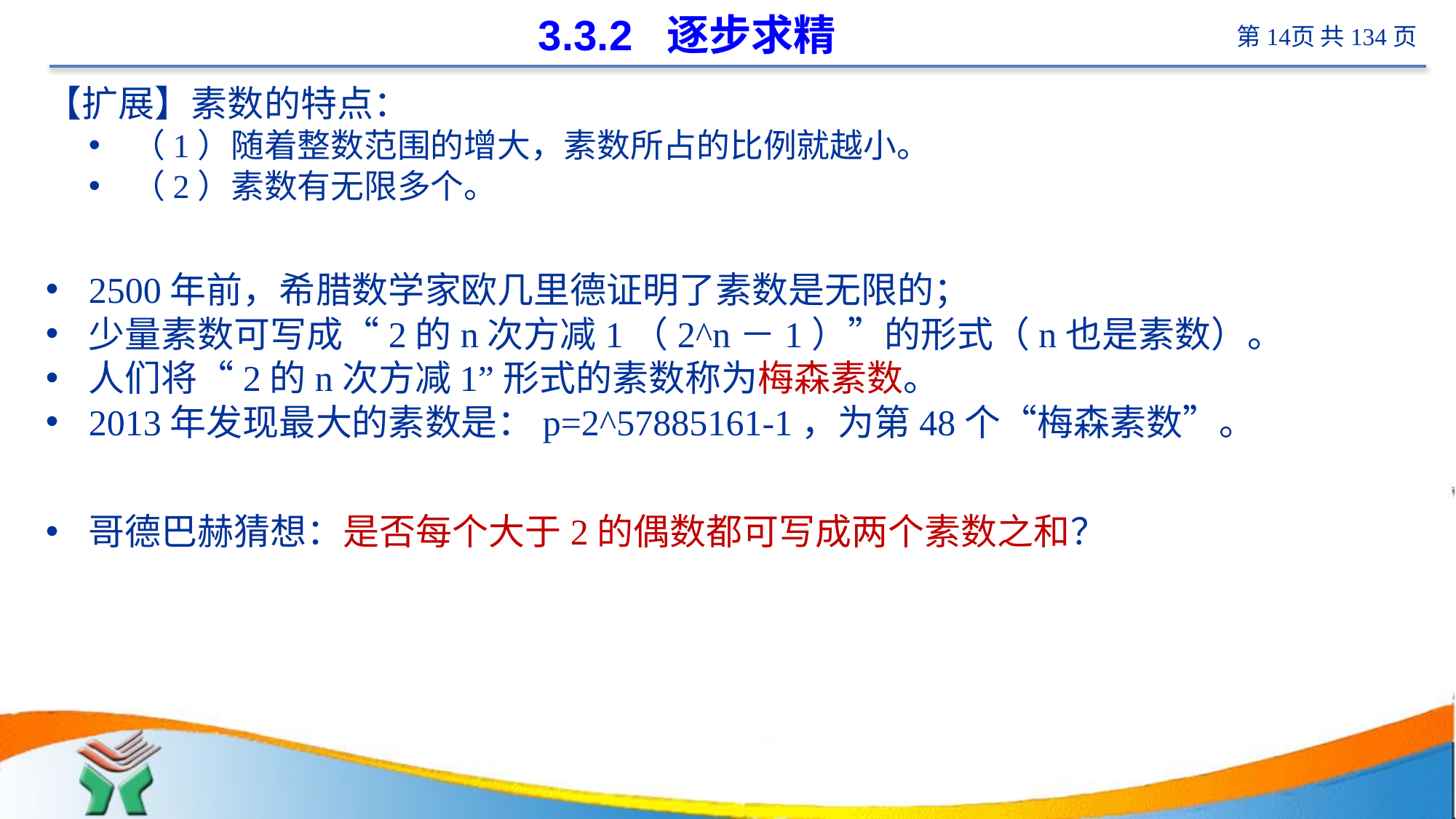

# 3.3.2  逐步求精
【扩展】素数的特点：
（1）随着整数范围的增大，素数所占的比例就越小。
（2）素数有无限多个。

2500年前，希腊数学家欧几里德证明了素数是无限的；
少量素数可写成“2的n次方减1（2^n－1）”的形式（n也是素数）。
人们将“2的n次方减1”形式的素数称为梅森素数。
2013年发现最大的素数是：p=2^57885161-1，为第48个“梅森素数”。

哥德巴赫猜想：是否每个大于2的偶数都可写成两个素数之和？